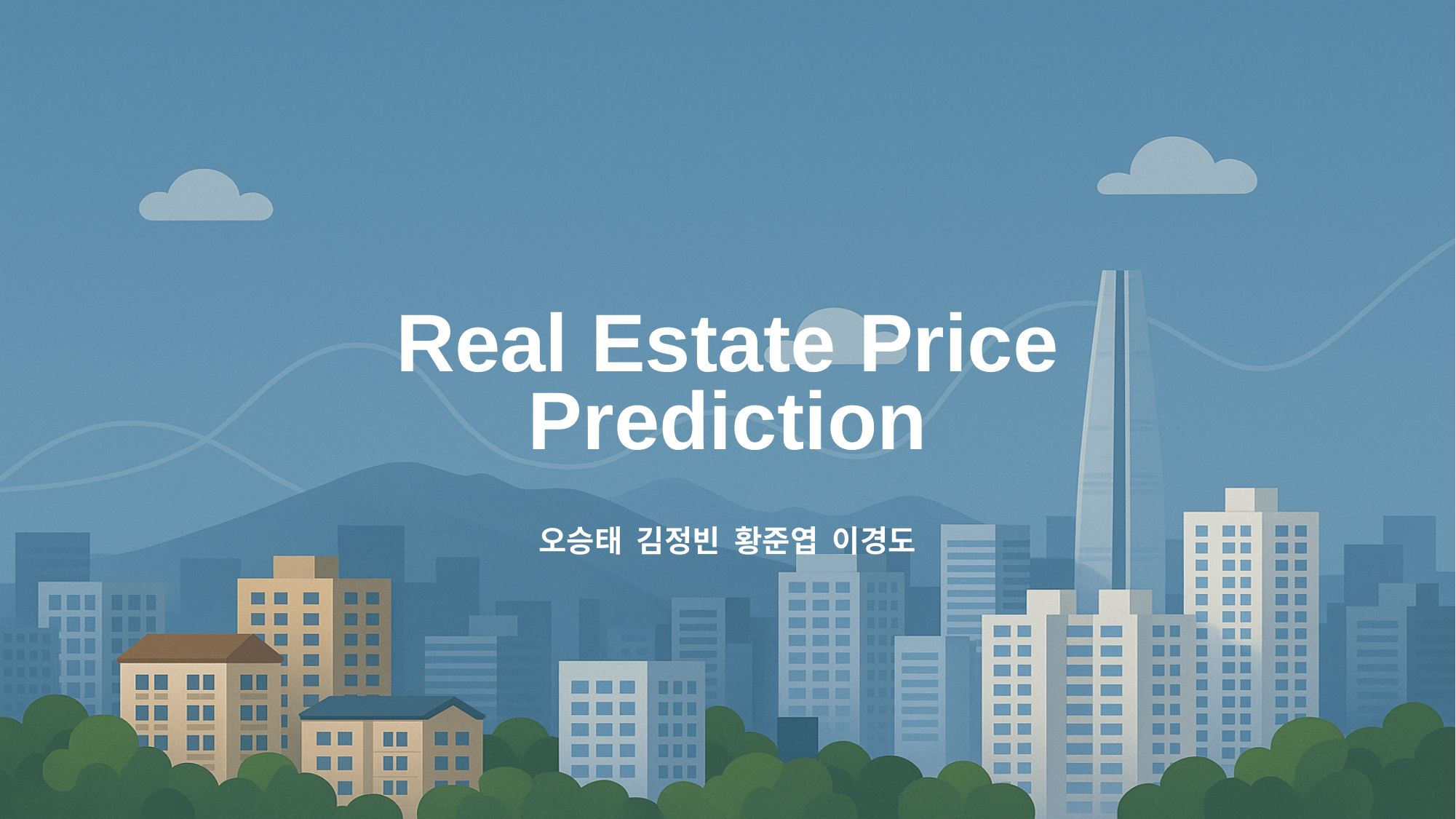

# Real Estate Price Prediction
오승태  김정빈  황준엽  이경도